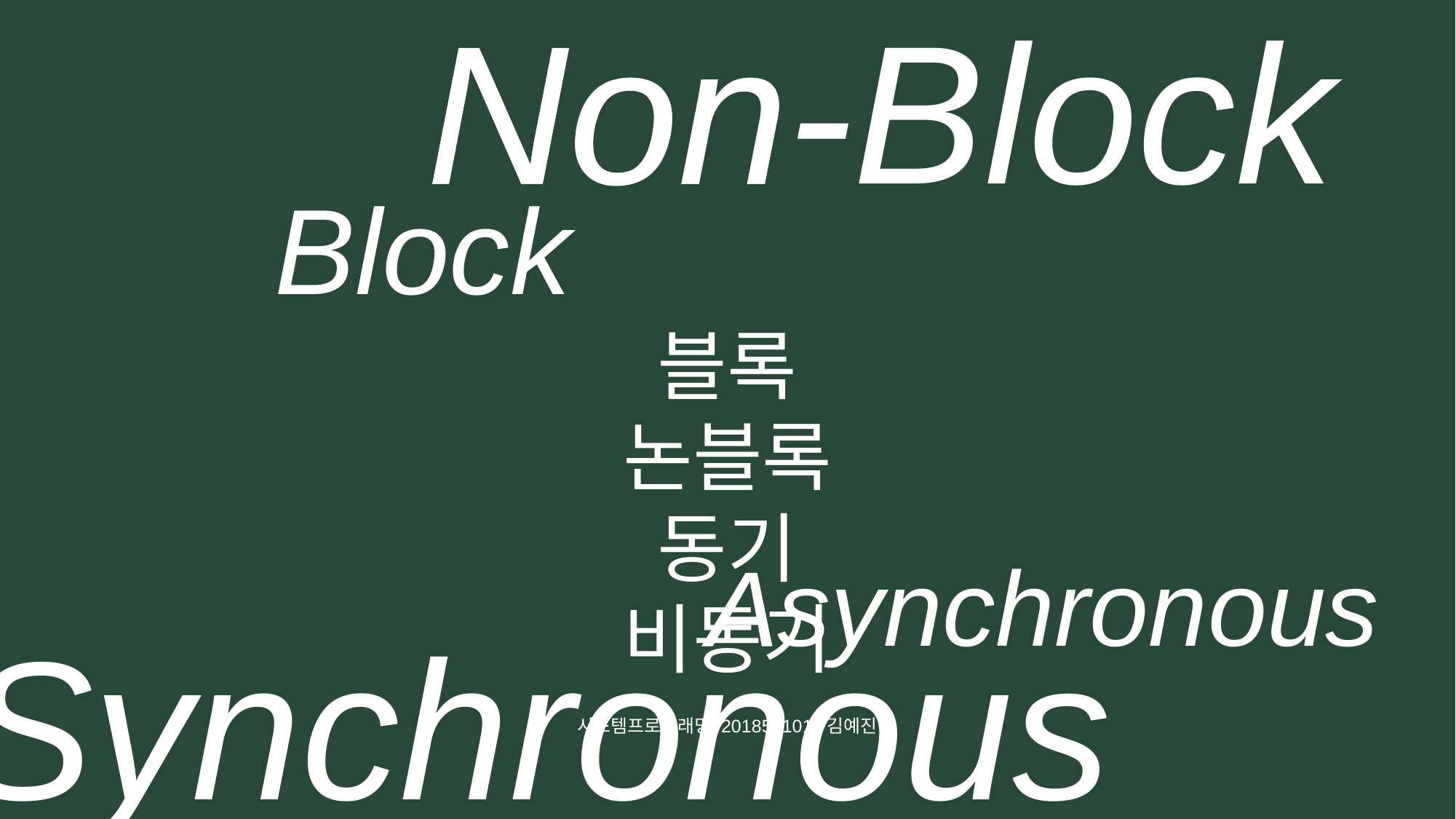

Non-Block
Block
블록 논블록
동기 비동기
시스템프로그래밍 2018541013김예진
Asynchronous
Synchronous